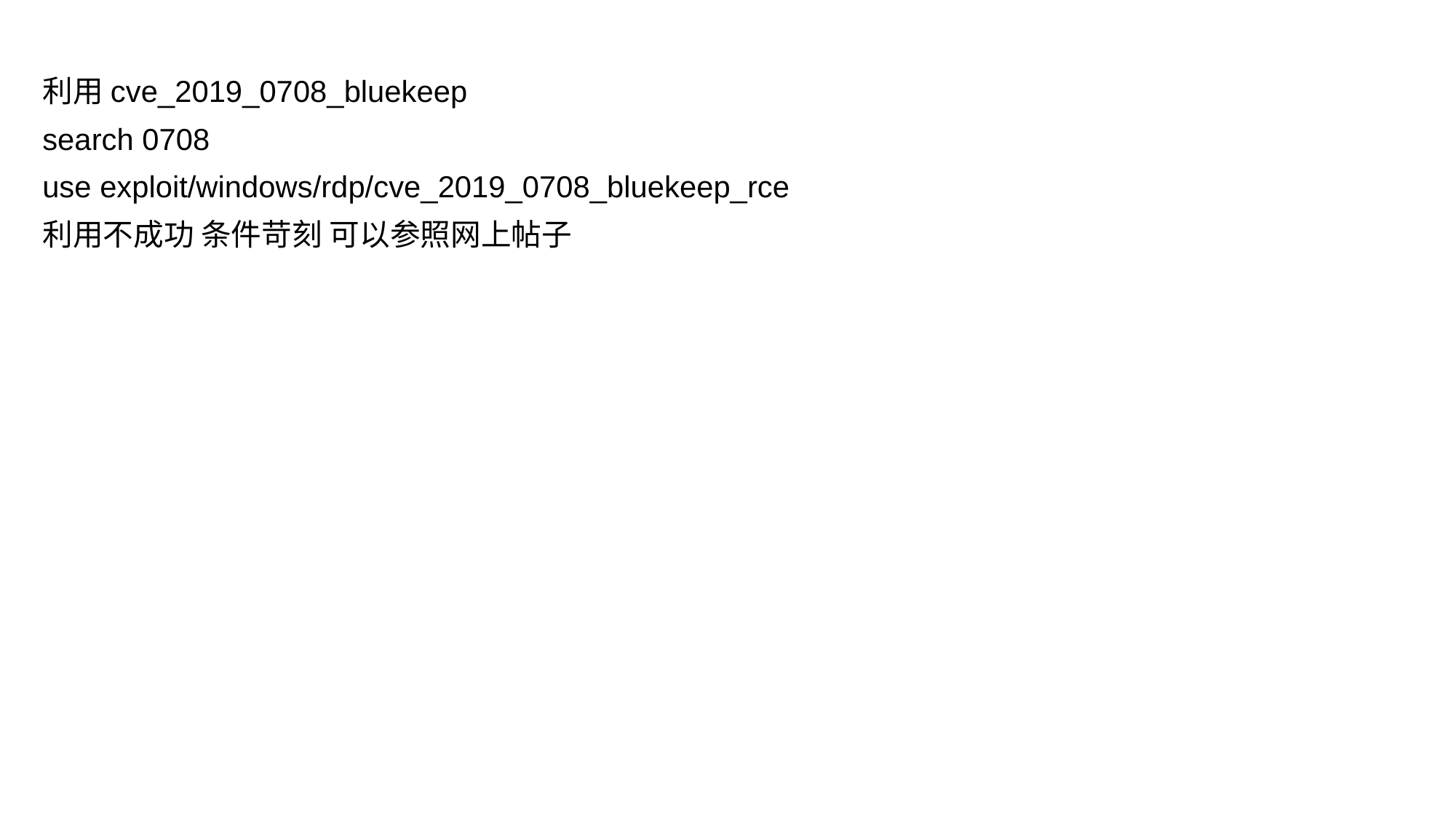

利用cve_2019_0708_bluekeep
search 0708
use exploit/windows/rdp/cve_2019_0708_bluekeep_rce
利用不成功 条件苛刻 可以参照网上帖子